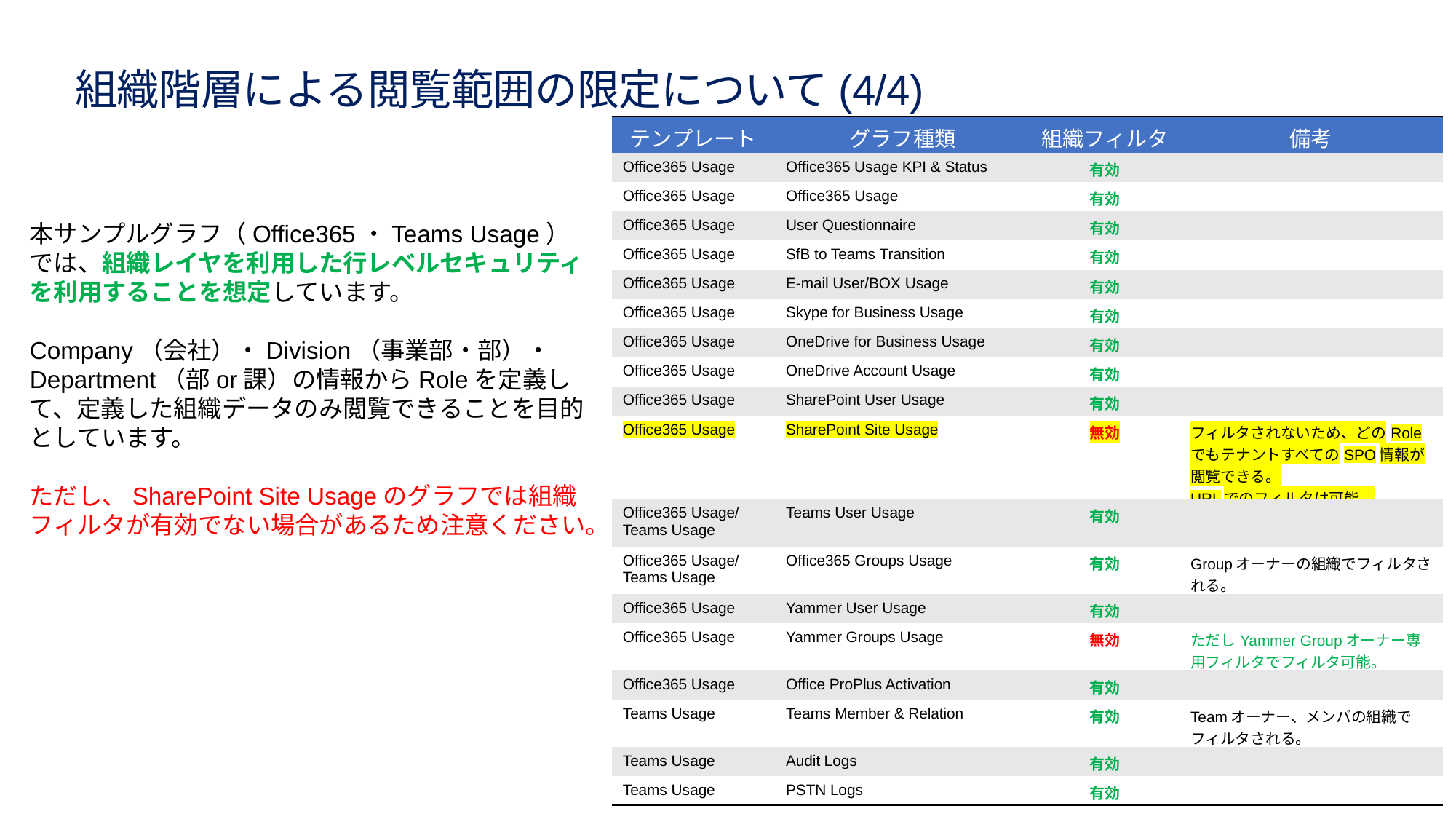

# 組織階層による閲覧範囲の限定について(4/4)
| テンプレート | グラフ種類 | 組織フィルタ | 備考 |
| --- | --- | --- | --- |
| Office365 Usage | Office365 Usage KPI & Status | 有効 |  |
| Office365 Usage | Office365 Usage | 有効 |  |
| Office365 Usage | User Questionnaire | 有効 |  |
| Office365 Usage | SfB to Teams Transition | 有効 |  |
| Office365 Usage | E-mail User/BOX Usage | 有効 |  |
| Office365 Usage | Skype for Business Usage | 有効 |  |
| Office365 Usage | OneDrive for Business Usage | 有効 |  |
| Office365 Usage | OneDrive Account Usage | 有効 |  |
| Office365 Usage | SharePoint User Usage | 有効 |  |
| Office365 Usage | SharePoint Site Usage | 無効 | フィルタされないため、どのRoleでもテナントすべてのSPO情報が閲覧できる。 URLでのフィルタは可能。 |
| Office365 Usage/ Teams Usage | Teams User Usage | 有効 |  |
| Office365 Usage/ Teams Usage | Office365 Groups Usage | 有効 | Groupオーナーの組織でフィルタされる。 |
| Office365 Usage | Yammer User Usage | 有効 |  |
| Office365 Usage | Yammer Groups Usage | 無効 | ただしYammer Groupオーナー専用フィルタでフィルタ可能。 |
| Office365 Usage | Office ProPlus Activation | 有効 |  |
| Teams Usage | Teams Member & Relation | 有効 | Teamオーナー、メンバの組織でフィルタされる。 |
| Teams Usage | Audit Logs | 有効 |  |
| Teams Usage | PSTN Logs | 有効 |  |
本サンプルグラフ（Office365・Teams Usage）では、組織レイヤを利用した行レベルセキュリティを利用することを想定しています。

Company（会社）・Division（事業部・部）・Department（部or課）の情報からRoleを定義して、定義した組織データのみ閲覧できることを目的としています。

ただし、SharePoint Site Usageのグラフでは組織フィルタが有効でない場合があるため注意ください。
49